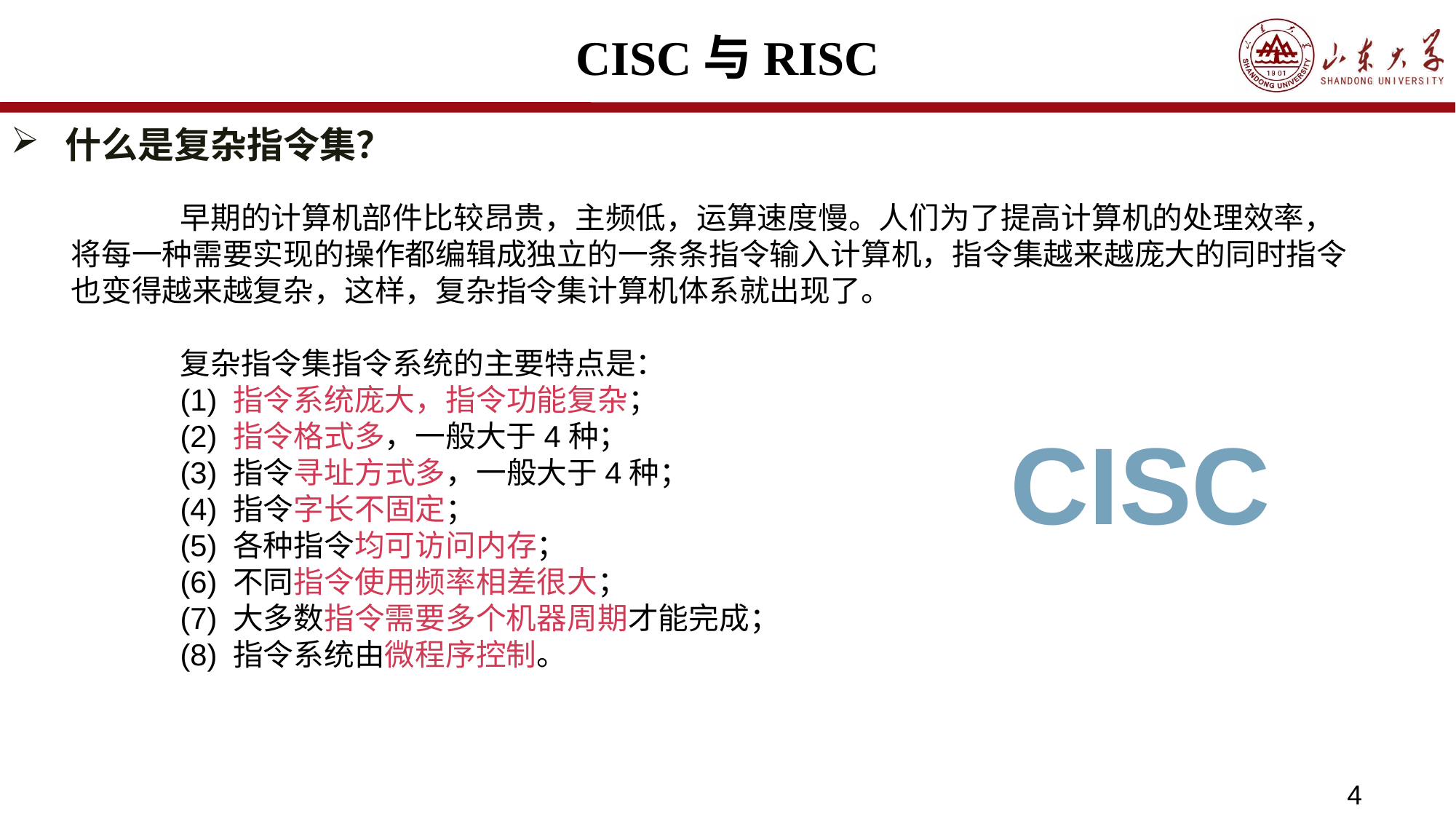

# CISC与RISC
什么是复杂指令集？
	早期的计算机部件比较昂贵，主频低，运算速度慢。人们为了提高计算机的处理效率，将每一种需要实现的操作都编辑成独立的一条条指令输入计算机，指令集越来越庞大的同时指令也变得越来越复杂，这样，复杂指令集计算机体系就出现了。

	复杂指令集指令系统的主要特点是：
	(1) 指令系统庞大，指令功能复杂；
	(2) 指令格式多，一般大于4种；
	(3) 指令寻址方式多，一般大于4种；
	(4) 指令字长不固定；
	(5) 各种指令均可访问内存；
	(6) 不同指令使用频率相差很大；
	(7) 大多数指令需要多个机器周期才能完成；
	(8) 指令系统由微程序控制。

CISC
4